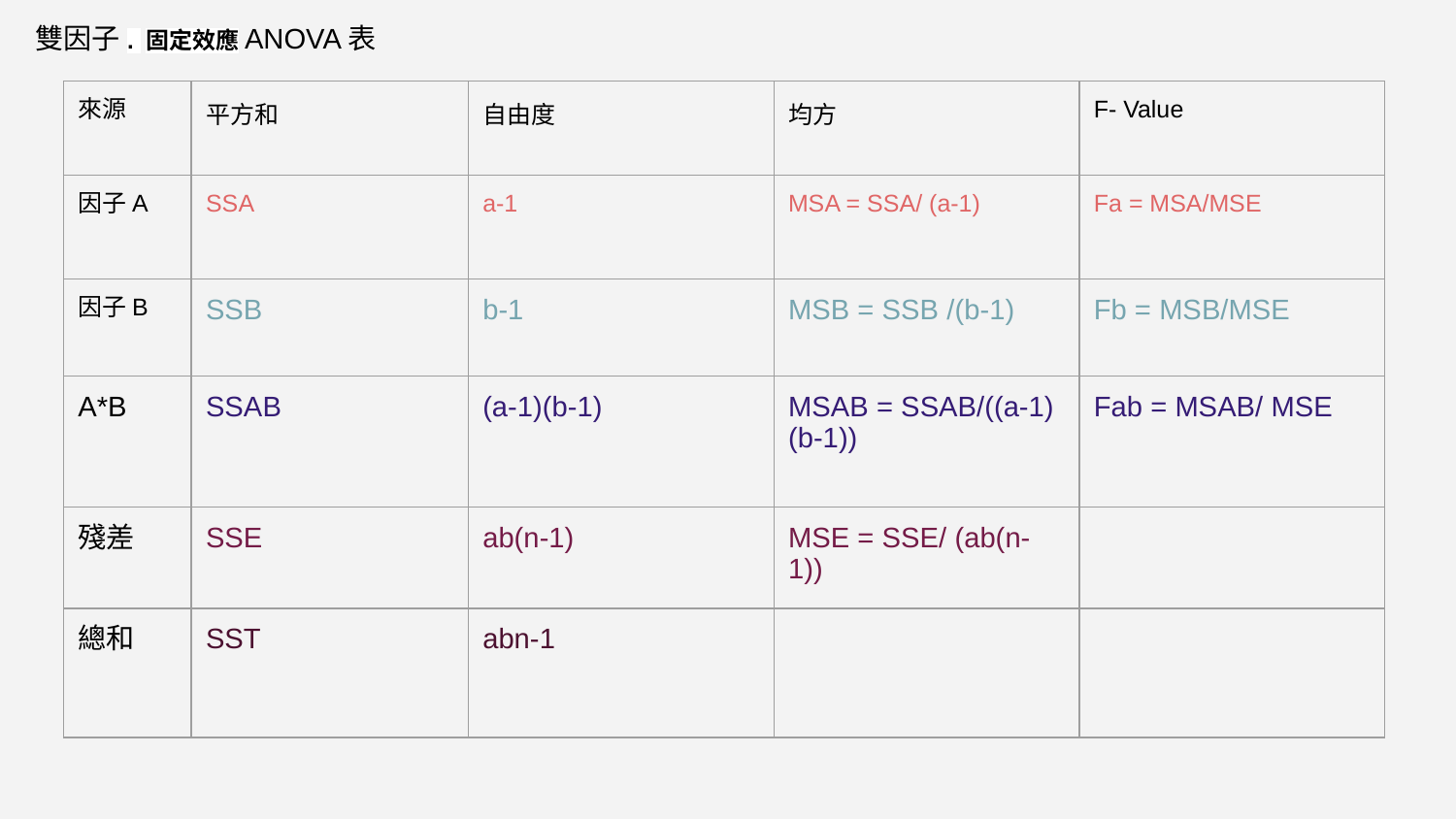

雙因子. 固定效應ANOVA表
| 來源 | 平方和 | 自由度 | 均方 | F- Value |
| --- | --- | --- | --- | --- |
| 因子A | SSA | a-1 | MSA = SSA/ (a-1) | Fa = MSA/MSE |
| 因子B | SSB | b-1 | MSB = SSB /(b-1) | Fb = MSB/MSE |
| A\*B | SSAB | (a-1)(b-1) | MSAB = SSAB/((a-1)(b-1)) | Fab = MSAB/ MSE |
| 殘差 | SSE | ab(n-1) | MSE = SSE/ (ab(n-1)) |  |
| 總和 | SST | abn-1 |  |  |